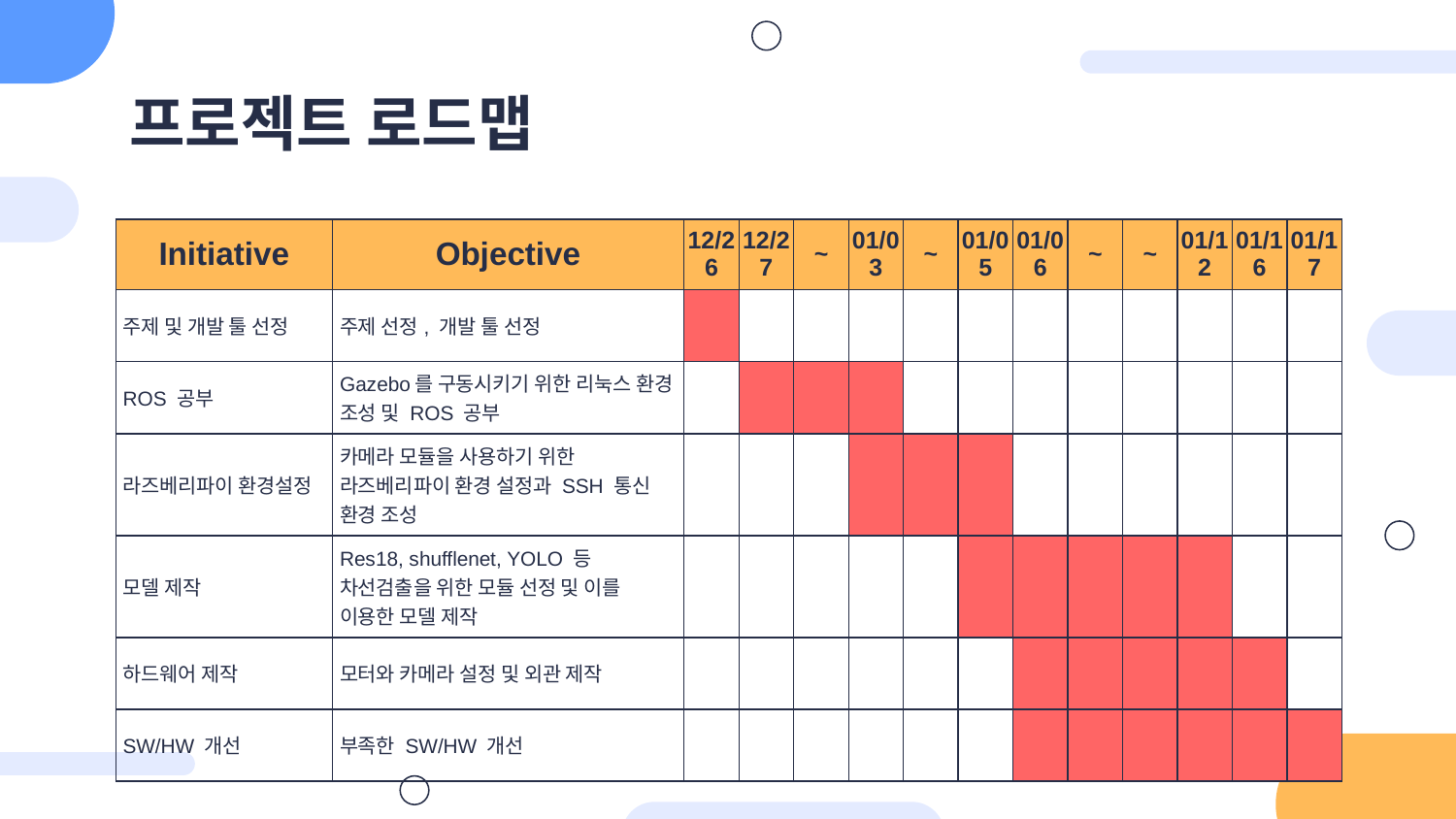

# 프로젝트 로드맵
| Initiative | Objective | 12/26 | 12/27 | ~ | 01/03 | ~ | 01/05 | 01/06 | ~ | ~ | 01/12 | 01/16 | 01/17 |
| --- | --- | --- | --- | --- | --- | --- | --- | --- | --- | --- | --- | --- | --- |
| 주제 및 개발 툴 선정 | 주제 선정, 개발 툴 선정 |  |  |  |  |  |  |  |  |  |  |  |  |
| ROS 공부 | Gazebo를 구동시키기 위한 리눅스 환경 조성 및 ROS 공부 |  |  |  |  |  |  |  |  |  |  |  |  |
| 라즈베리파이 환경설정 | 카메라 모듈을 사용하기 위한 라즈베리파이 환경 설정과 SSH 통신 환경 조성 |  |  |  |  |  |  |  |  |  |  |  |  |
| 모델 제작 | Res18, shufflenet, YOLO 등 차선검출을 위한 모듈 선정 및 이를 이용한 모델 제작 |  |  |  |  |  |  |  |  |  |  |  |  |
| 하드웨어 제작 | 모터와 카메라 설정 및 외관 제작 |  |  |  |  |  |  |  |  |  |  |  |  |
| SW/HW 개선 | 부족한 SW/HW 개선 |  |  |  |  |  |  |  |  |  |  |  |  |